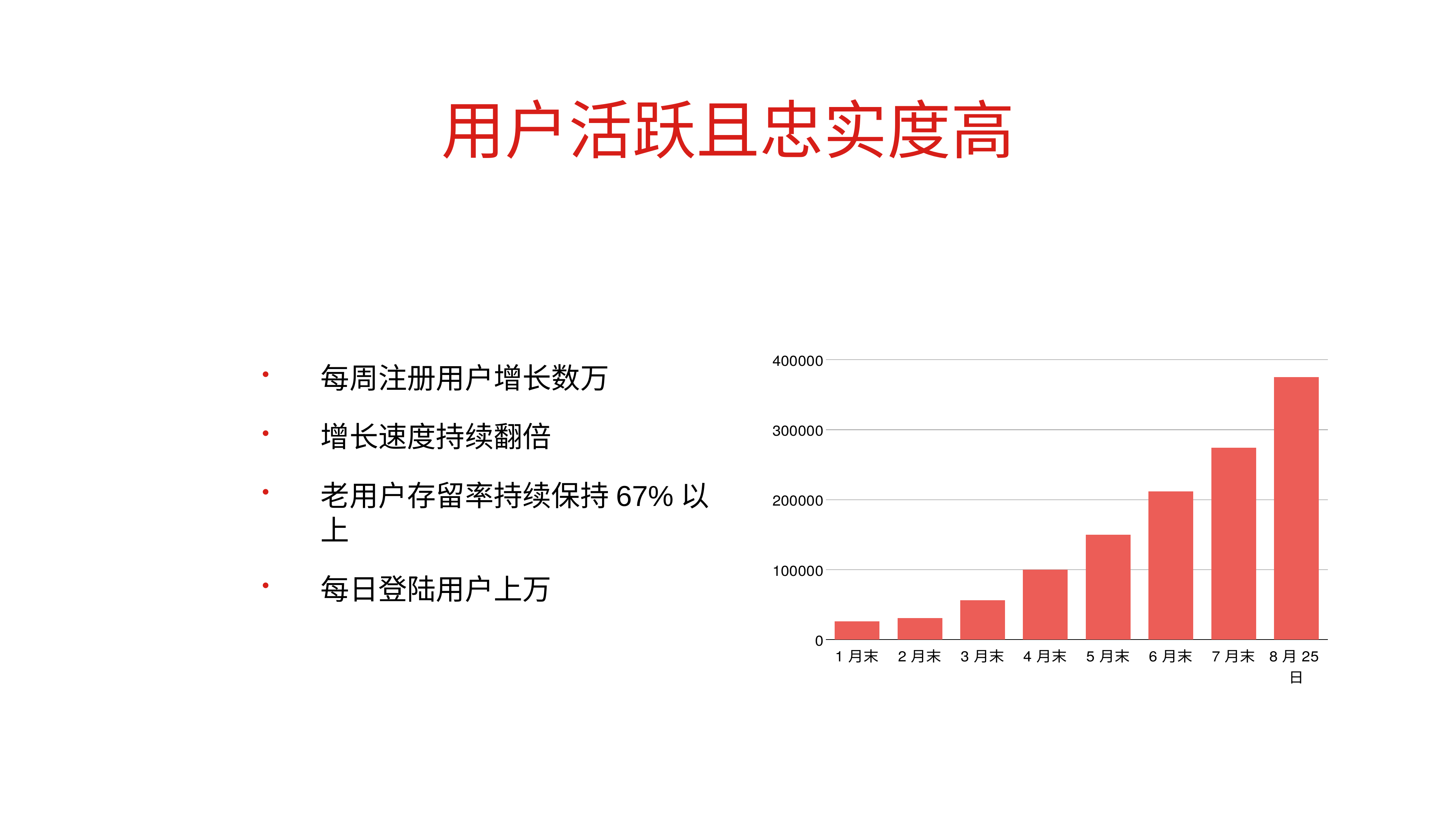

# 用户活跃且忠实度高
每周注册用户增长数万
增长速度持续翻倍
老用户存留率持续保持67%以上
每日登陆用户上万

### Chart:

| Category | 注册用户数 |
|---|---|
| 1月末 | 26009.0 |
| 2月末 | 30672.0 |
| 3月末 | 56112.0 |
| 4月末 | 99881.0 |
| 5月末 | 150016.0 |
| 6月末 | 211981.0 |
| 7月末 | 274198.0 |
| 8月25日 | 375126.0 |